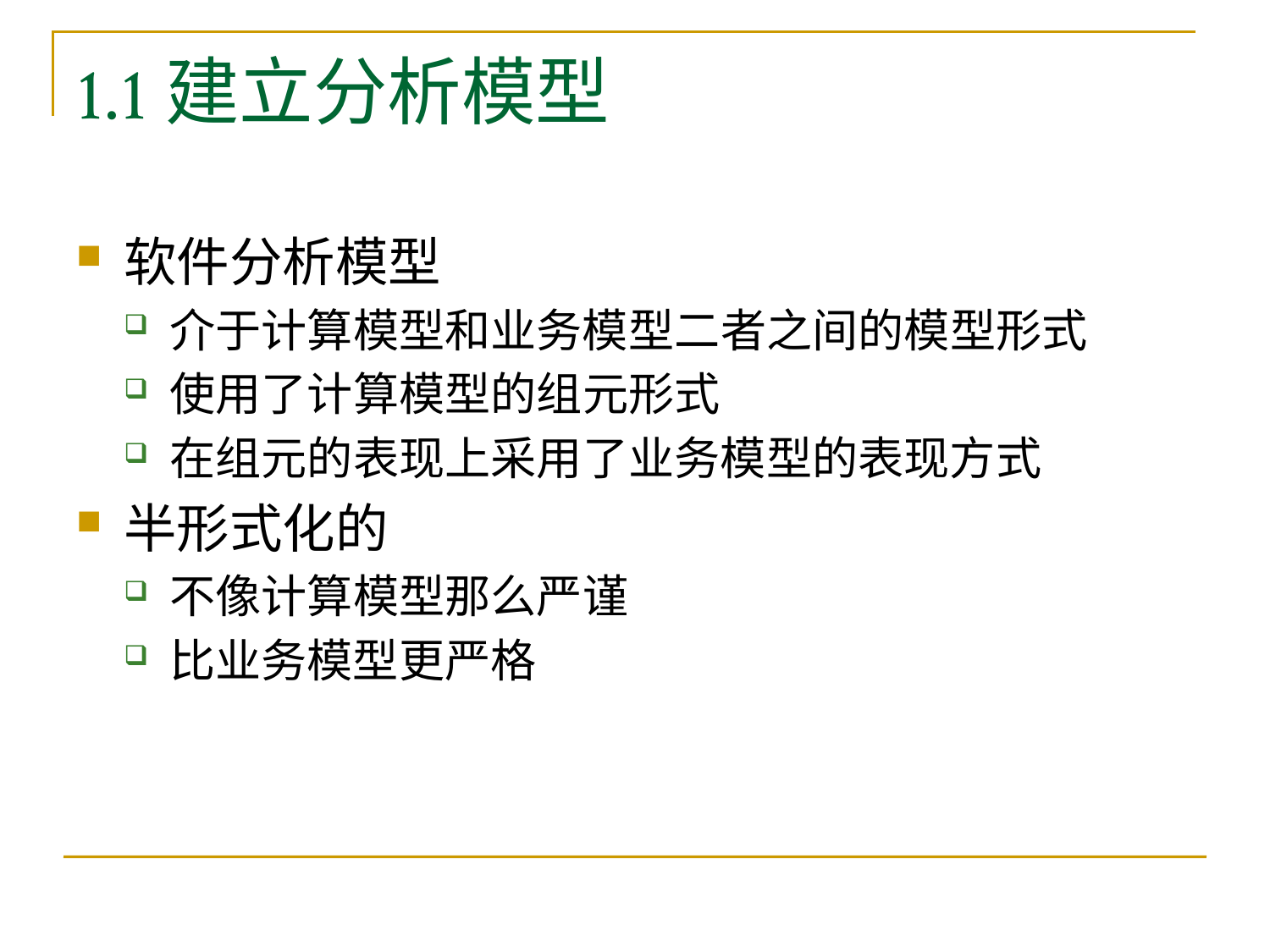

# 1.1建立分析模型
软件分析模型
介于计算模型和业务模型二者之间的模型形式
使用了计算模型的组元形式
在组元的表现上采用了业务模型的表现方式
半形式化的
不像计算模型那么严谨
比业务模型更严格